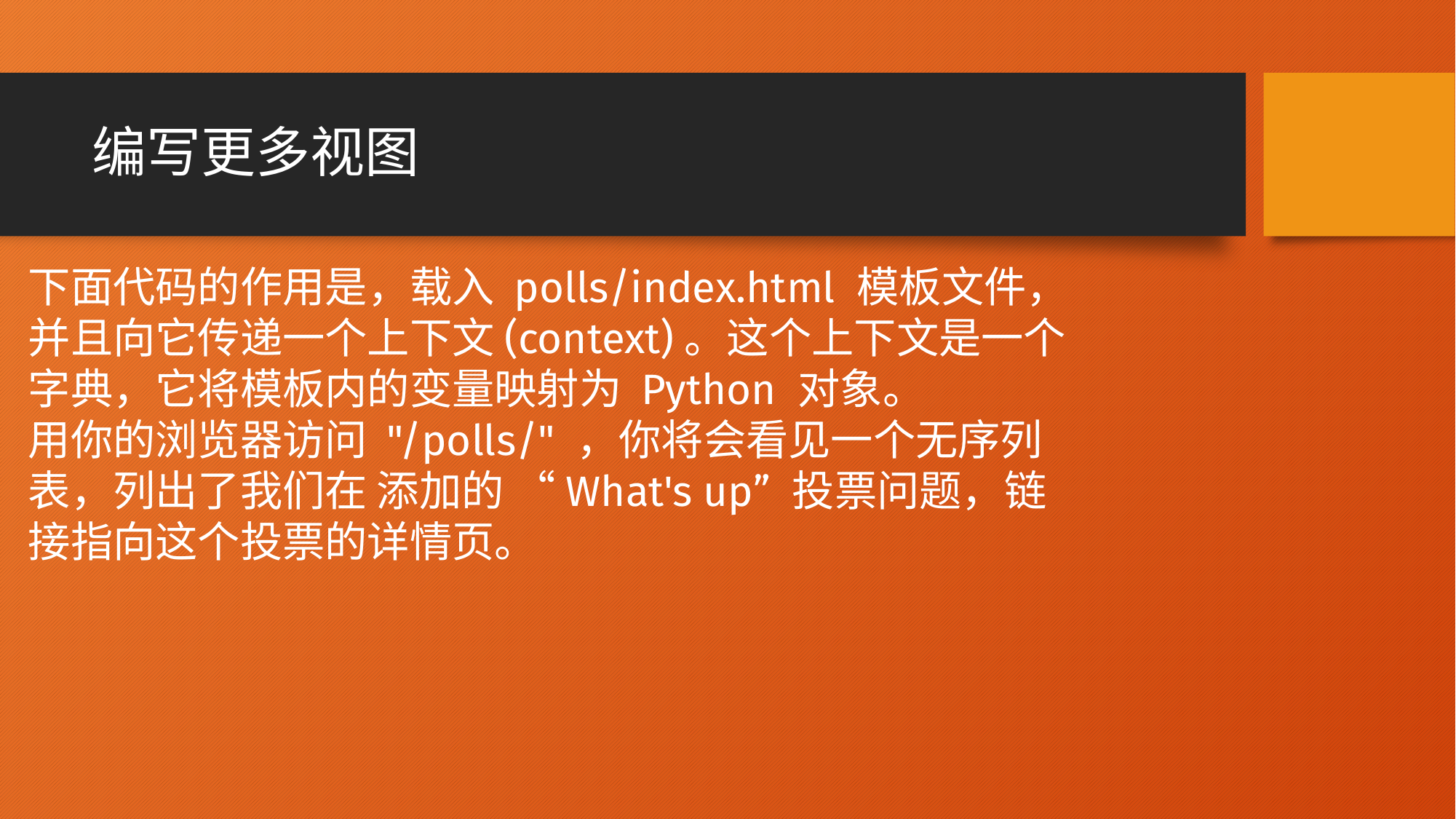

# 编写更多视图
下面代码的作用是，载入 polls/index.html 模板文件，并且向它传递一个上下文(context)。这个上下文是一个字典，它将模板内的变量映射为 Python 对象。
用你的浏览器访问 "/polls/" ，你将会看见一个无序列表，列出了我们在 添加的 “What's up” 投票问题，链接指向这个投票的详情页。